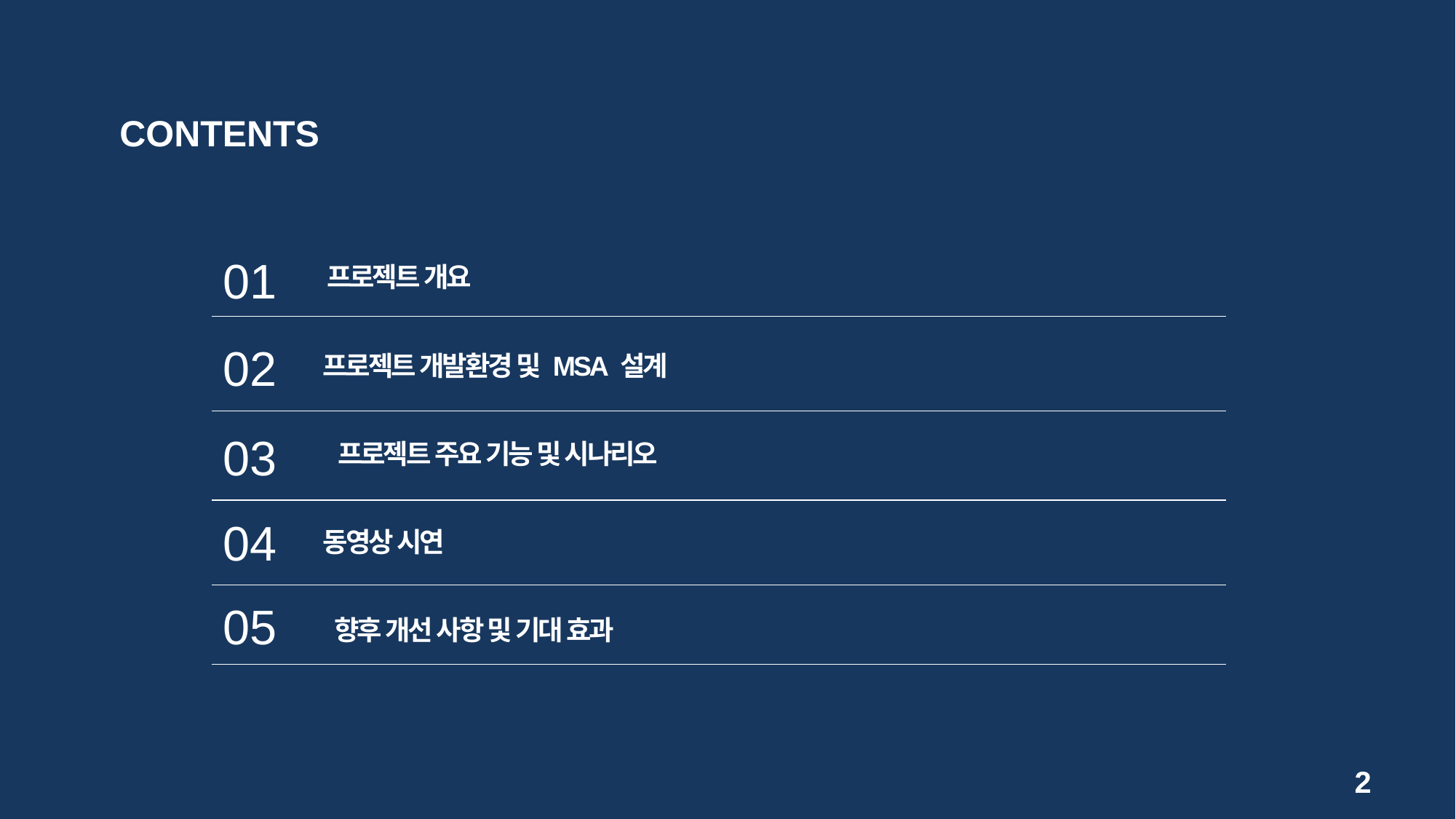

CONTENTS
01
프로젝트 개요
02
프로젝트 개발환경 및 MSA 설계
03
프로젝트 주요 기능 및 시나리오
04
동영상 시연
05
향후 개선 사항 및 기대 효과
2